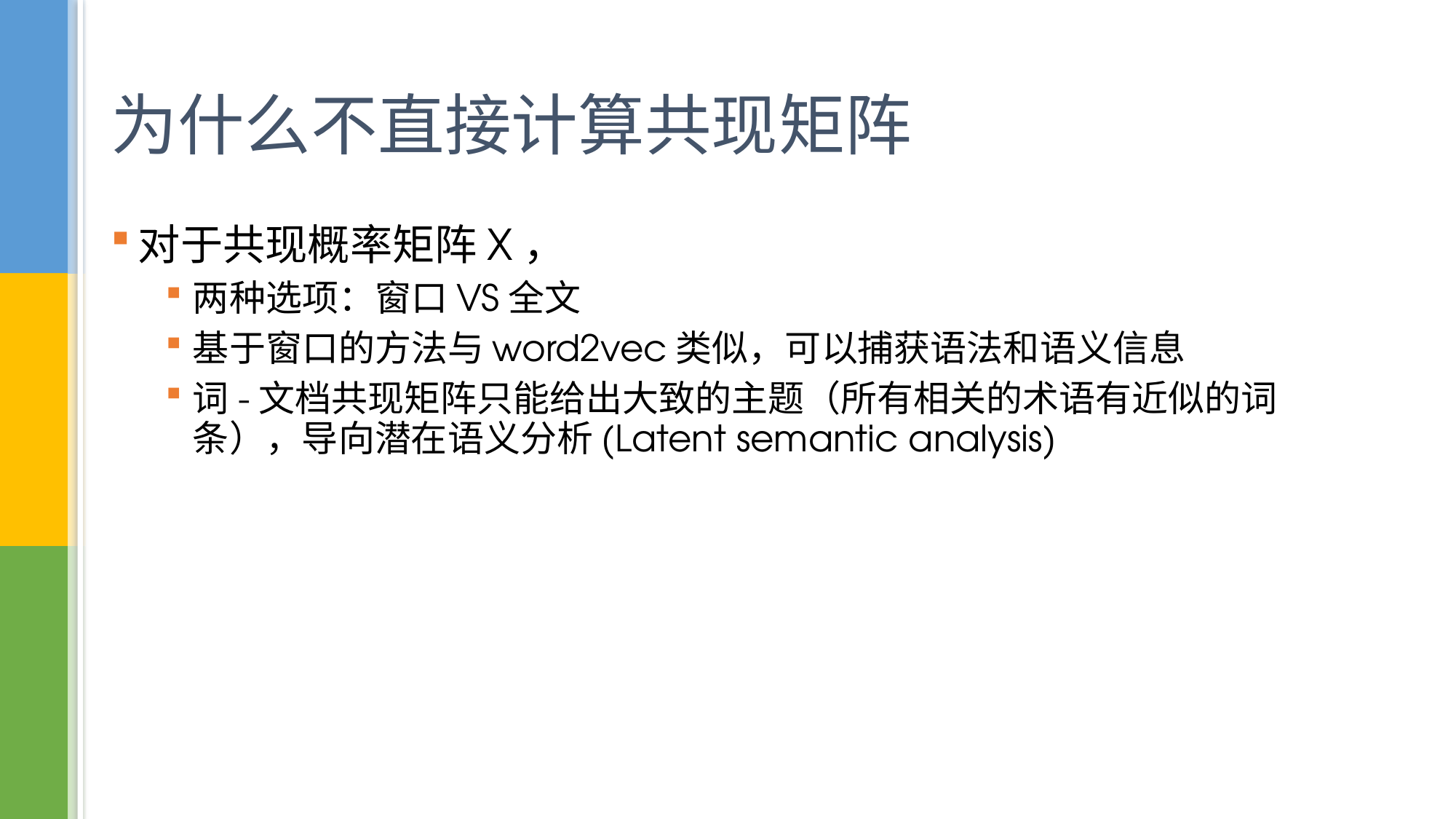

# 为什么不直接计算共现矩阵
对于共现概率矩阵X，
两种选项：窗口VS全文
基于窗口的方法与word2vec类似，可以捕获语法和语义信息
词-文档共现矩阵只能给出大致的主题（所有相关的术语有近似的词条），导向潜在语义分析(Latent semantic analysis)